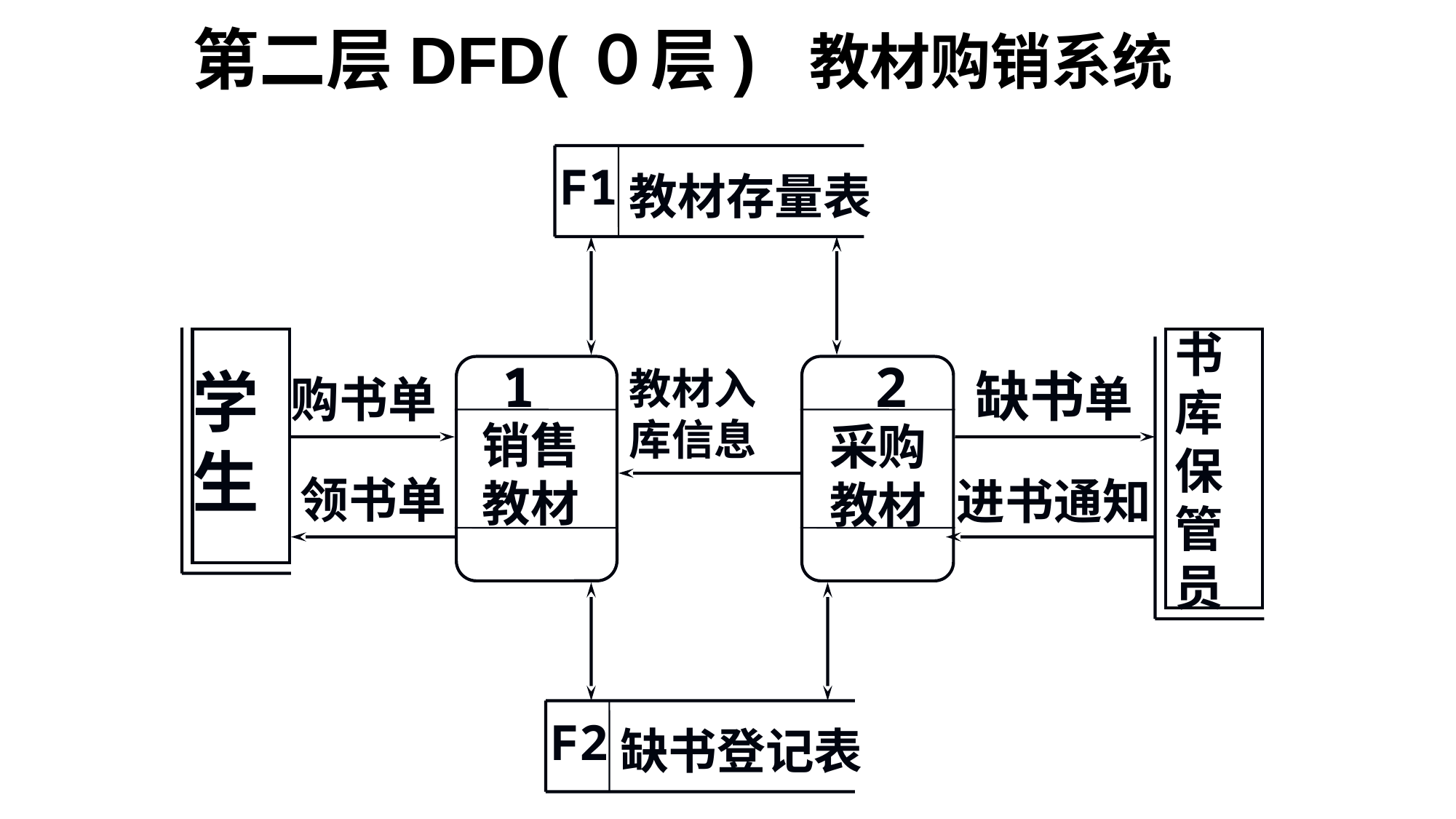

# 第二层DFD(０层)  教材购销系统

F1
教材存量表

书库
保
管
员

1
2
学
生

教材入
库信息
缺书单
购书单

销售
教材

采购
教材

领书单
进书通知

F2
缺书登记表